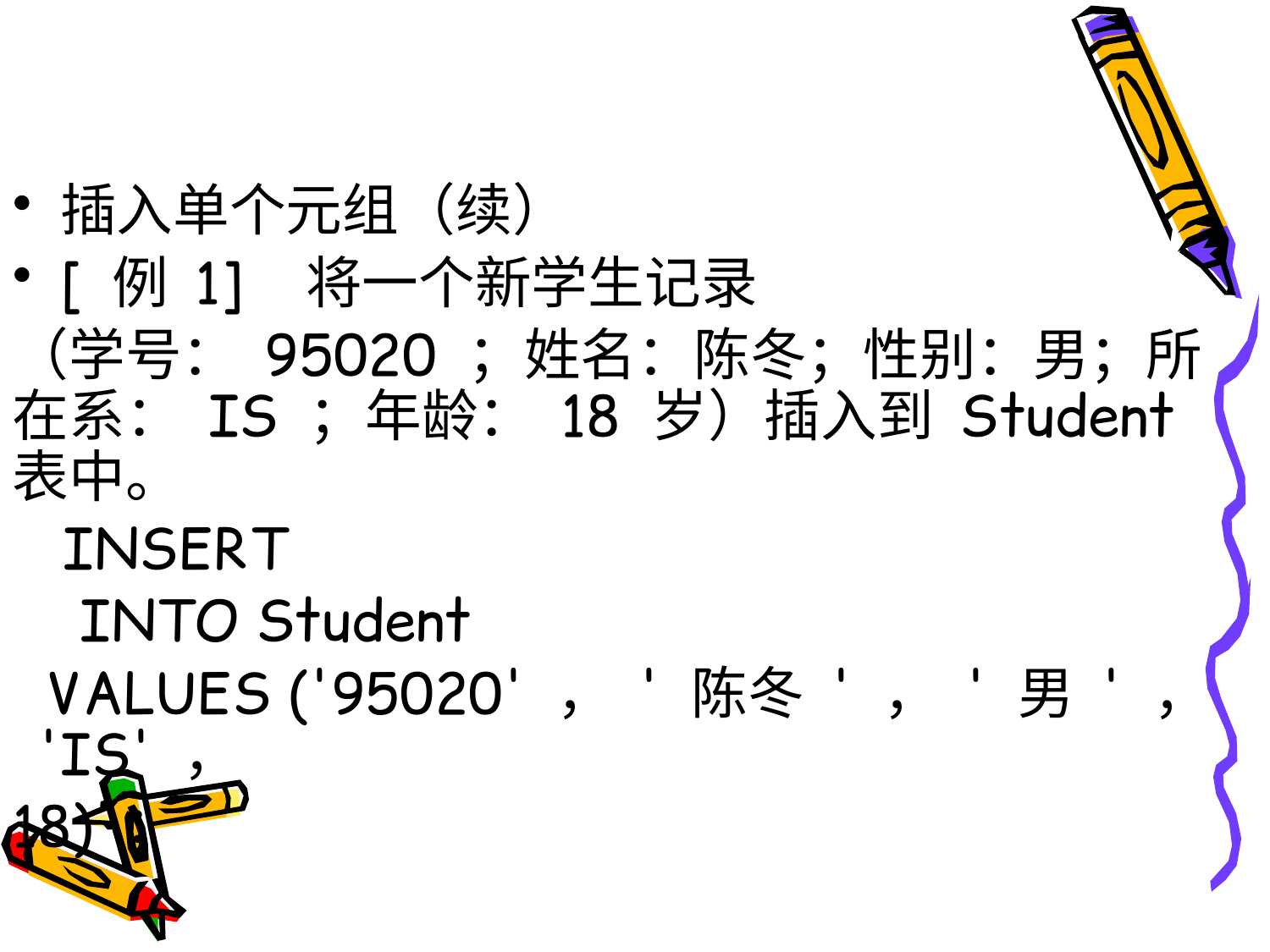

#
插入单个元组（续）
[ 例 1]   将一个新学生记录
（学号： 95020 ；姓名：陈冬；性别：男；所在系： IS ；年龄： 18 岁）插入到 Student 表中。
   INSERT
    INTO Student
  VALUES ('95020' ， ' 陈冬 ' ， ' 男 ' ， 'IS' ，
18) ；